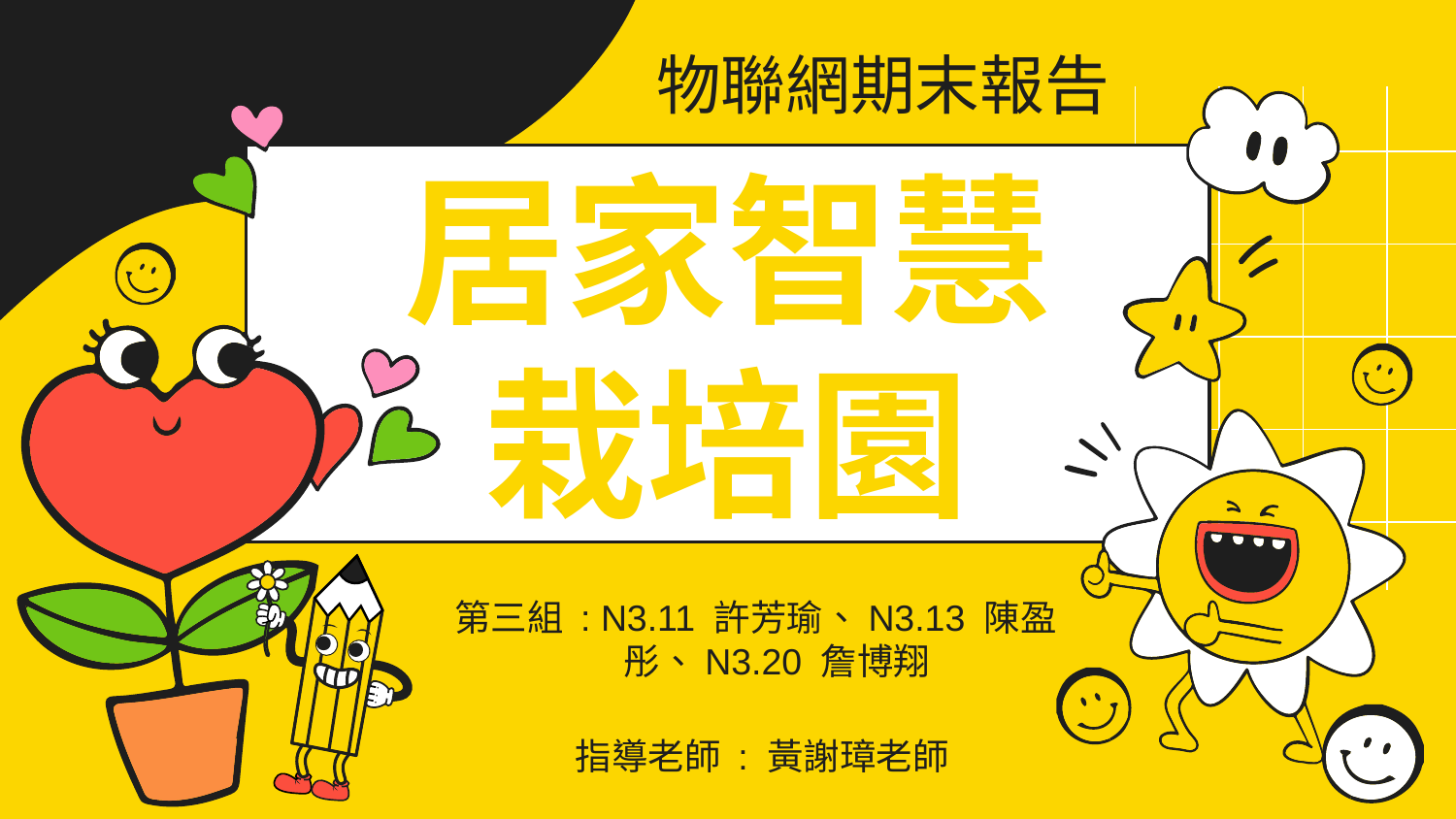

物聯網期末報告

# 居家智慧 栽培園

第三組 : N3.11 許芳瑜、N3.13 陳盈彤、N3.20 詹博翔

指導老師 : 黃謝璋老師